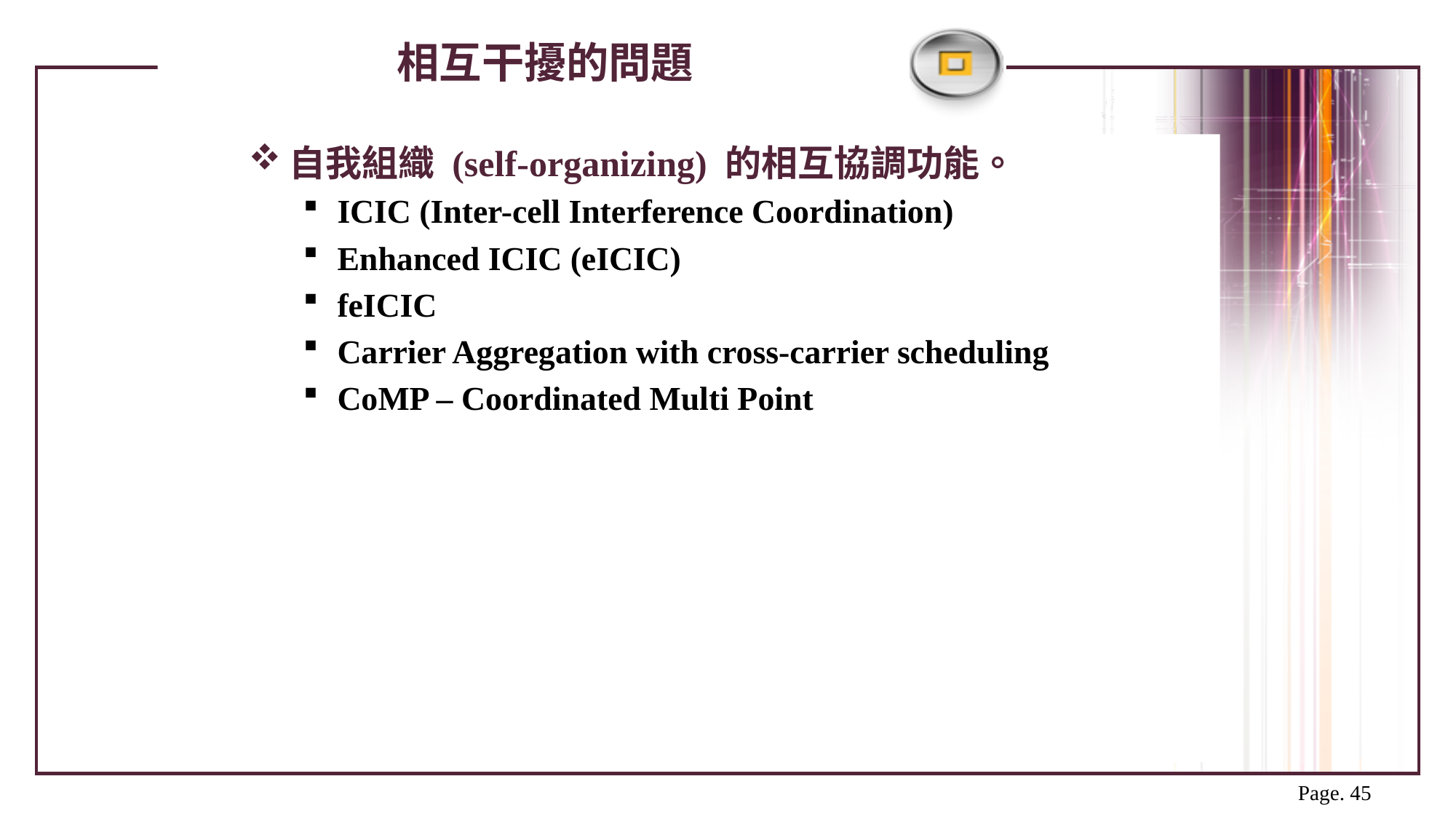

# 相互干擾的問題
相互干擾的問題
自我組織 (self-organizing) 的相互協調功能。
ICIC (Inter-cell Interference Coordination)
Enhanced ICIC (eICIC)
feICIC
Carrier Aggregation with cross-carrier scheduling
CoMP – Coordinated Multi Point

Page. 45